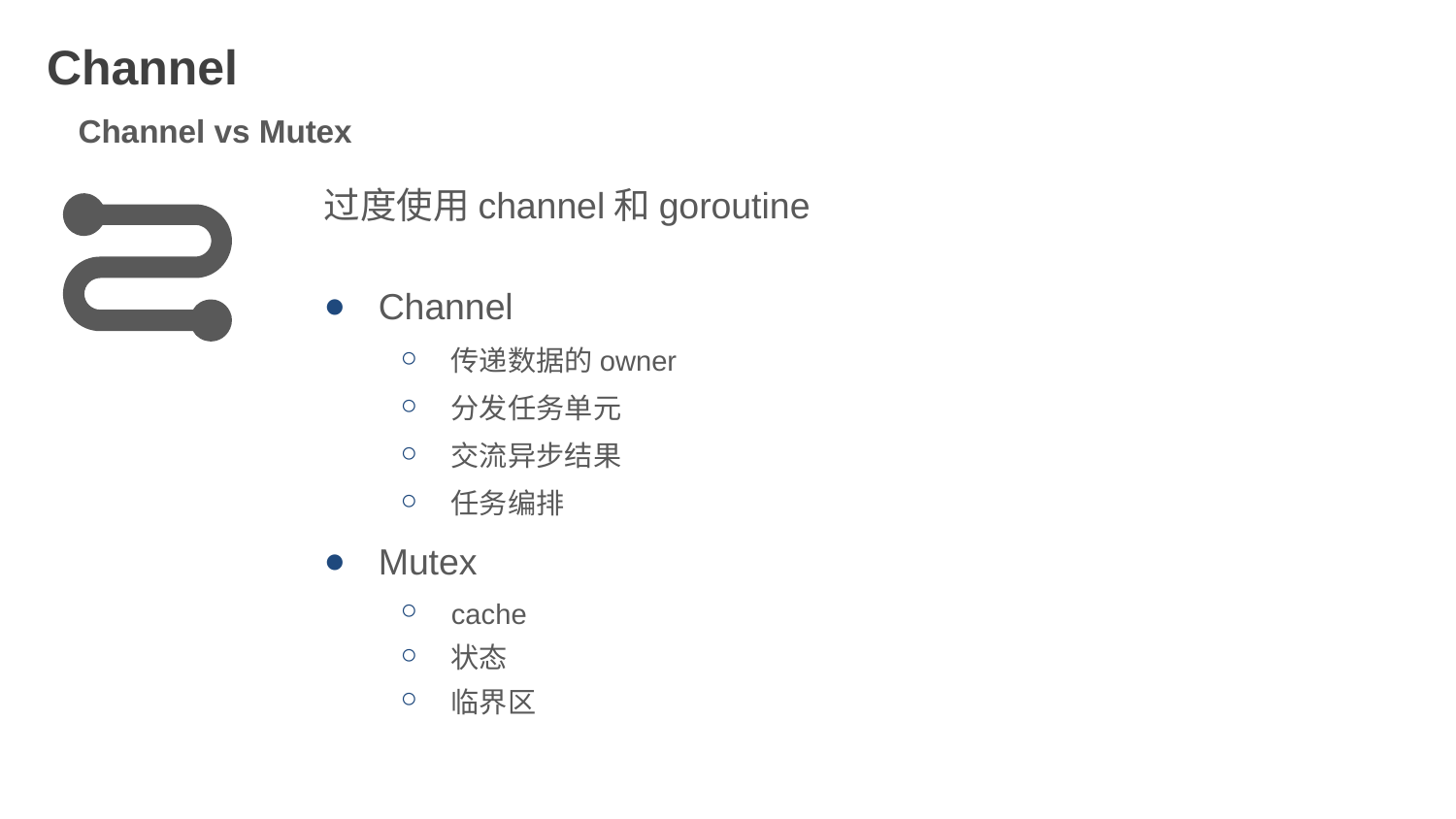

Channel
Channel vs Mutex
过度使用channel和goroutine

Channel
传递数据的owner
分发任务单元
交流异步结果
任务编排
Mutex
cache
状态
临界区